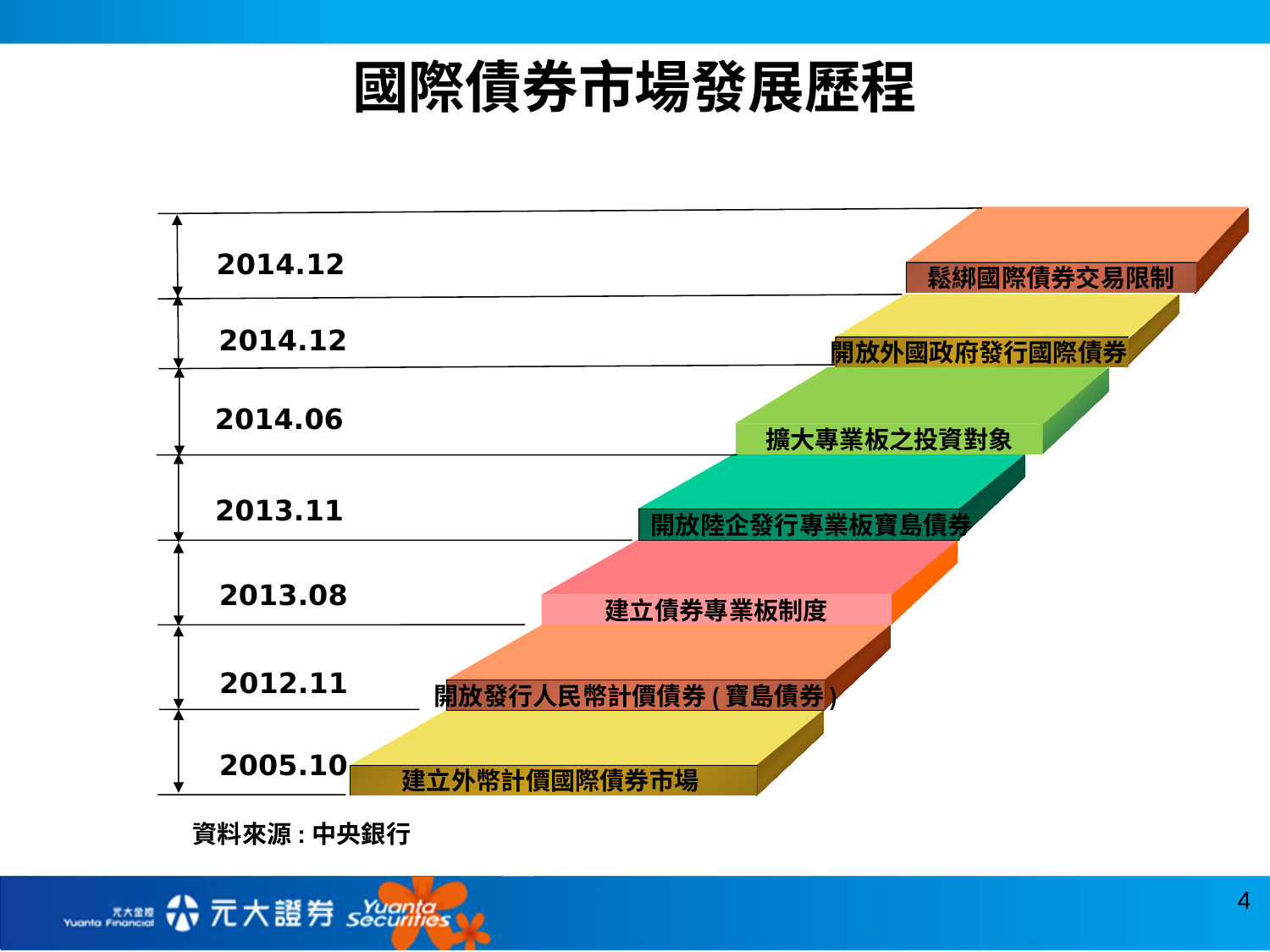

國際債券市場發展歷程

2014.12
鬆綁國際債券交易限制

2014.12
開放外國政府發行國際債券

2014.06
擴大專業板之投資對象

2013.11
開放陸企發行專業板寶島債券

2013.08
建立債券專業板制度

2012.11
開放發行人民幣計價債券(寶島債券)

2005.10
建立外幣計價國際債券市場

資料來源:中央銀行